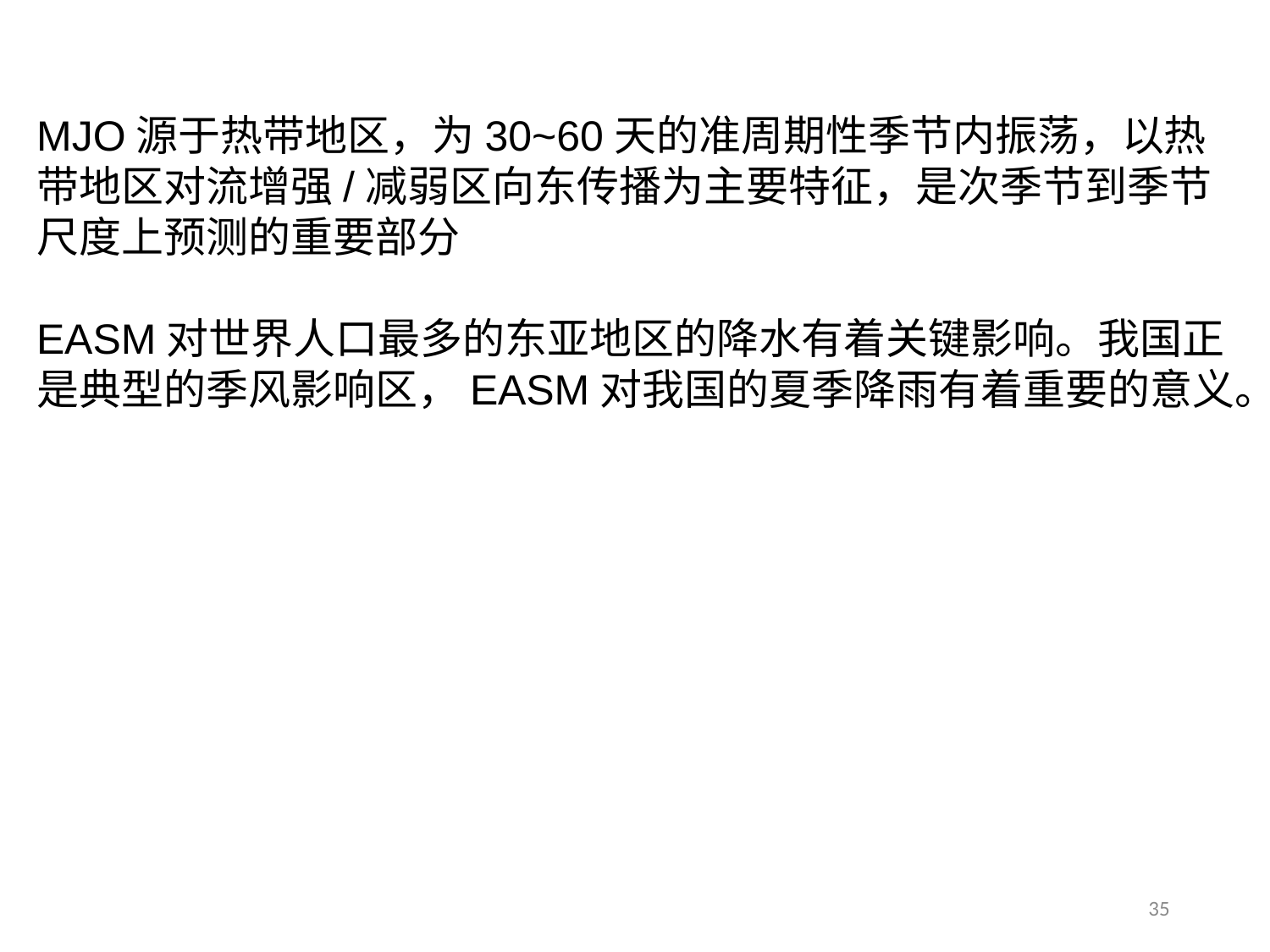

MJO源于热带地区，为30~60天的准周期性季节内振荡，以热带地区对流增强/减弱区向东传播为主要特征，是次季节到季节尺度上预测的重要部分

EASM对世界人口最多的东亚地区的降水有着关键影响。我国正是典型的季风影响区，EASM对我国的夏季降雨有着重要的意义。
35